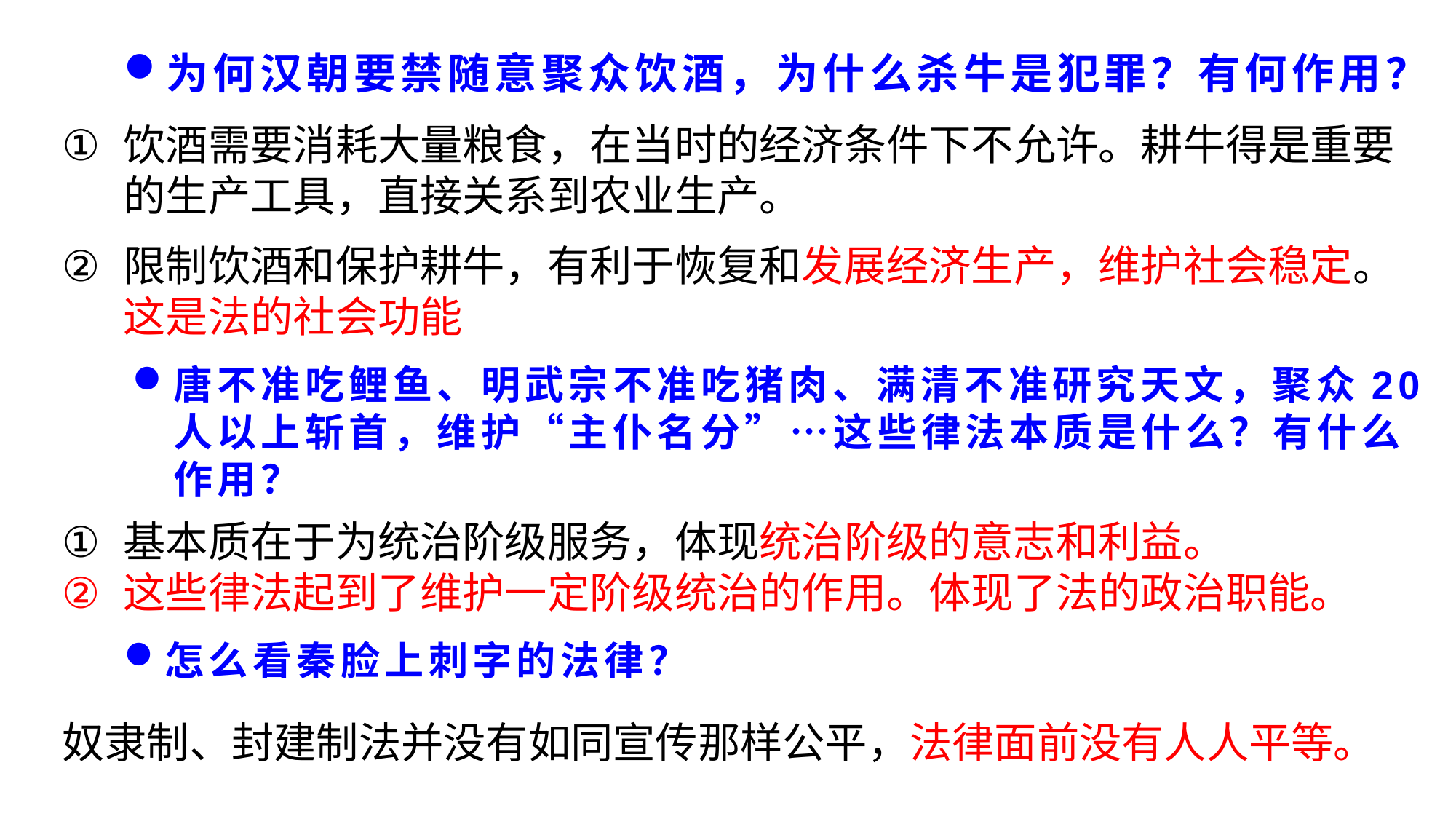

为何汉朝要禁随意聚众饮酒，为什么杀牛是犯罪？有何作用？
饮酒需要消耗大量粮食，在当时的经济条件下不允许。耕牛得是重要的生产工具，直接关系到农业生产。
限制饮酒和保护耕牛，有利于恢复和发展经济生产，维护社会稳定。这是法的社会功能
唐不准吃鲤鱼、明武宗不准吃猪肉、满清不准研究天文，聚众20人以上斩首，维护“主仆名分”…这些律法本质是什么？有什么作用？
基本质在于为统治阶级服务，体现统治阶级的意志和利益。
这些律法起到了维护一定阶级统治的作用。体现了法的政治职能。
怎么看秦脸上刺字的法律？
奴隶制、封建制法并没有如同宣传那样公平，法律面前没有人人平等。